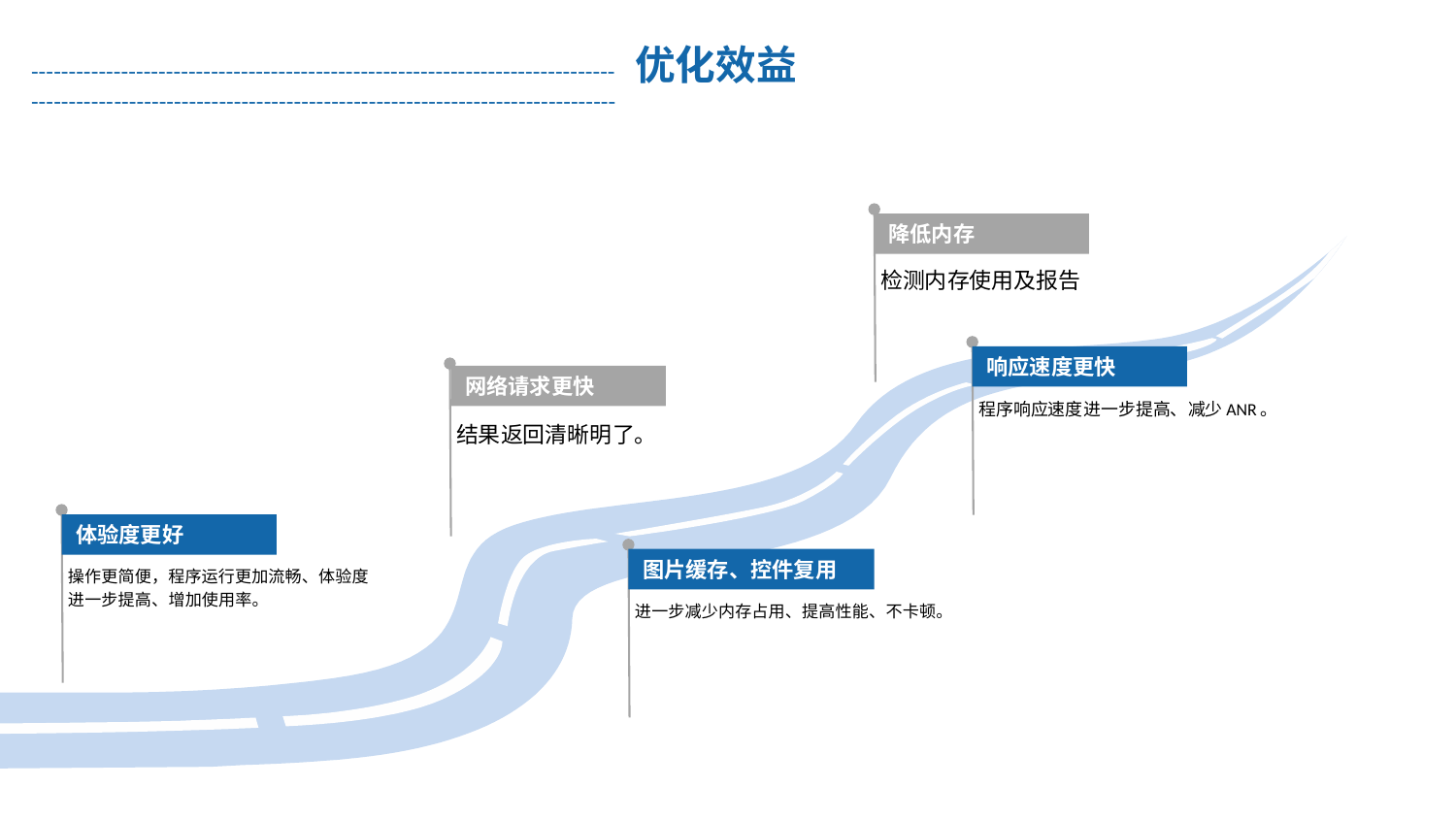

------------------------------------------------------------------------------  优化效益   ------------------------------------------------------------------------------
降低内存
检测内存使用及报告

响应速度更快
程序响应速度进一步提高、减少ANR。
网络请求更快
结果返回清晰明了。
体验度更好
操作更简便，程序运行更加流畅、体验度进一步提高、增加使用率。
图片缓存、控件复用
进一步减少内存占用、提高性能、不卡顿。